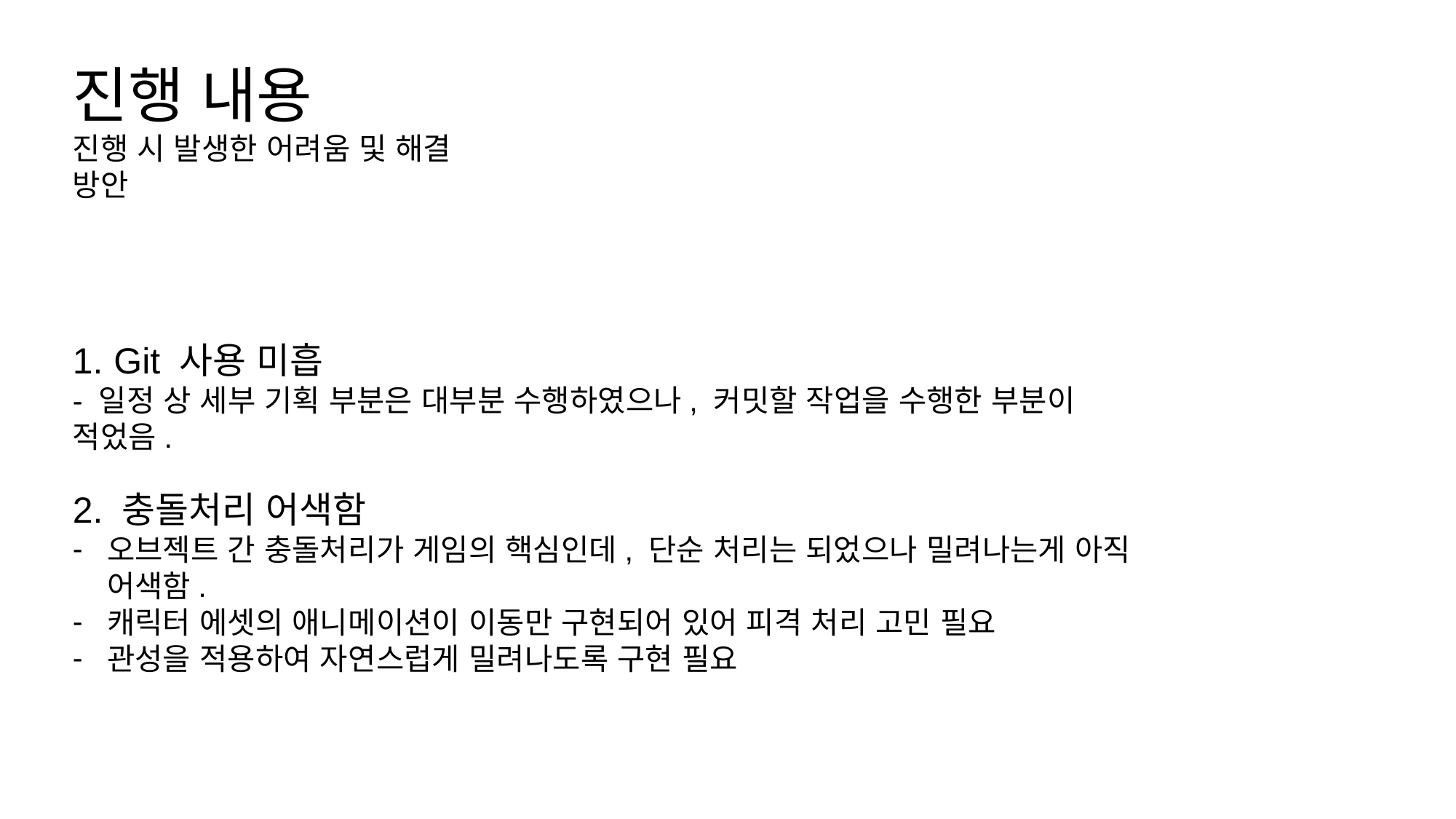

진행 내용
진행 시 발생한 어려움 및 해결 방안
Git 사용 미흡
- 일정 상 세부 기획 부분은 대부분 수행하였으나, 커밋할 작업을 수행한 부분이 적었음.

2. 충돌처리 어색함
오브젝트 간 충돌처리가 게임의 핵심인데, 단순 처리는 되었으나 밀려나는게 아직 어색함.
캐릭터 에셋의 애니메이션이 이동만 구현되어 있어 피격 처리 고민 필요
관성을 적용하여 자연스럽게 밀려나도록 구현 필요